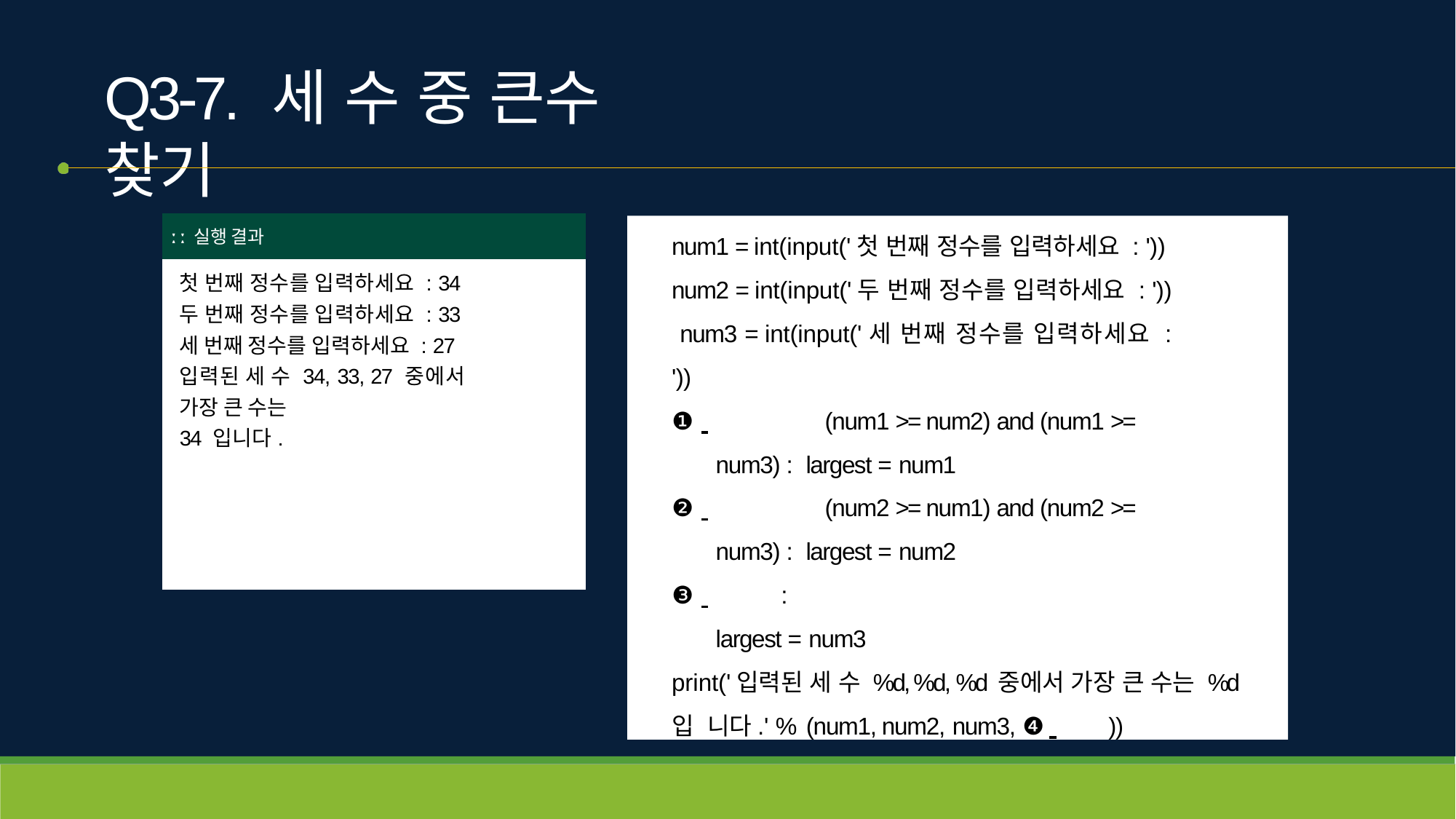

# Q3-7. 세 수 중 큰수 찾기

| ː ː 실행 결과 |
| --- |
| 첫 번째 정수를 입력하세요 : 34 두 번째 정수를 입력하세요 : 33 세 번째 정수를 입력하세요 : 27 입력된 세 수 34, 33, 27 중에서 가장 큰 수는 34 입니다. |
num1 = int(input('첫 번째 정수를 입력하세요 : '))  num2 = int(input('두 번째 정수를 입력하세요 : '))  num3 = int(input('세 번째 정수를 입력하세요 : '))
❶ 		(num1 >= num2) and (num1 >= num3) :  largest = num1
❷ 		(num2 >= num1) and (num2 >= num3) :  largest = num2
❸ 	:
largest = num3
print('입력된 세 수 %d, %d, %d 중에서 가장 큰 수는 %d 입  니다.' %  (num1, num2, num3, ❹ 	))